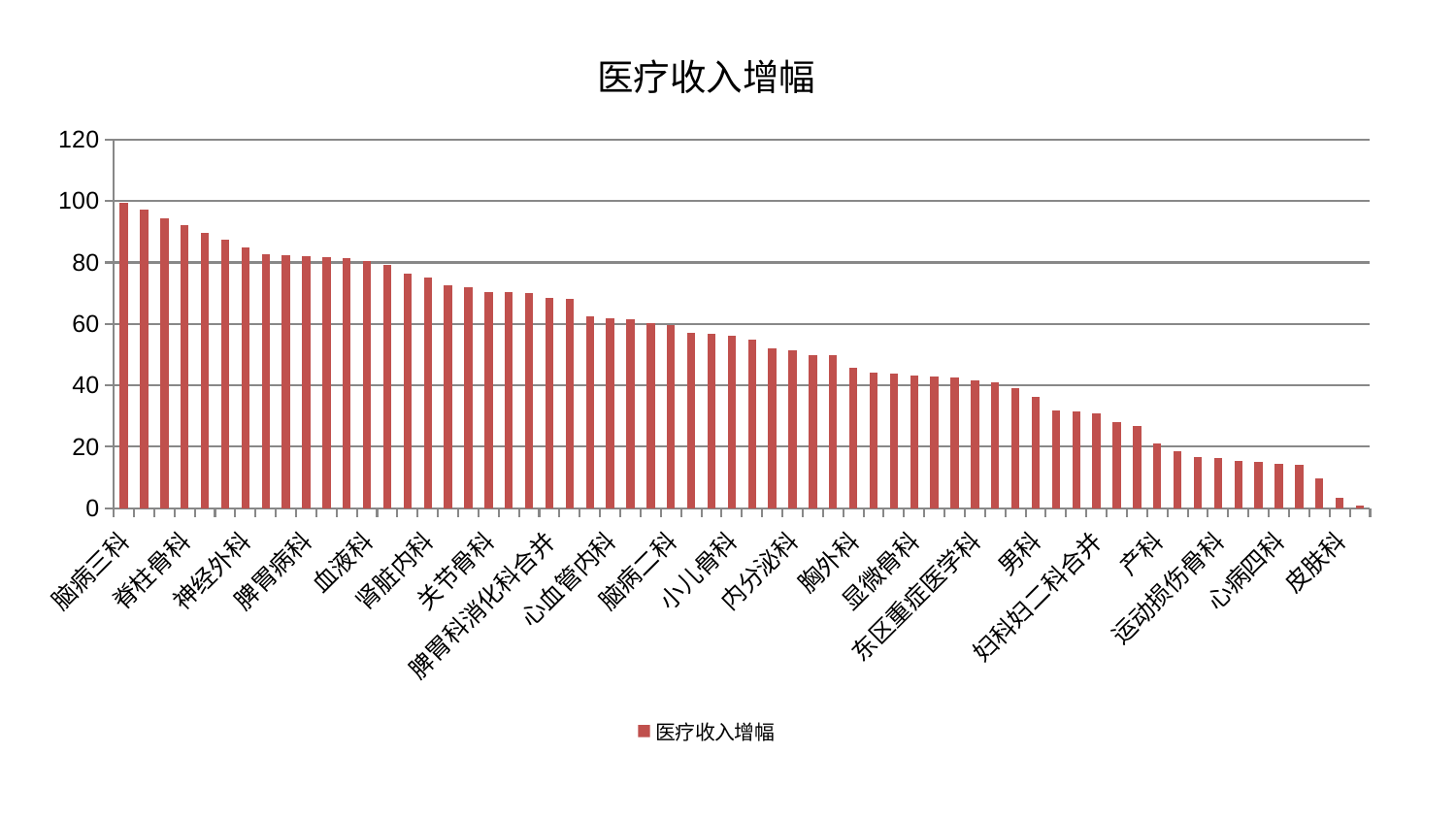

### Chart: 医疗收入增幅

| Category | 医疗收入增幅 |
|---|---|
| 脑病三科 | 99.46432278650983 |
| 肝病科 | 97.08733404469191 |
| 肿瘤内科 | 94.34223436471332 |
| 脊柱骨科 | 92.03466448831661 |
| 肝胆外科 | 89.66680901912318 |
| 普通外科 | 87.3387435786549 |
| 神经外科 | 84.84073694352574 |
| 中医经典科 | 82.67881346554546 |
| 肾病科 | 82.40298883392532 |
| 脾胃病科 | 82.01053913184447 |
| 周围血管科 | 81.87506703065299 |
| 微创骨科 | 81.56421319795899 |
| 血液科 | 80.51320160617999 |
| 治未病中心 | 79.3262043666932 |
| 神经内科 | 76.2907480577778 |
| 肾脏内科 | 75.15928624048325 |
| 儿科 | 72.48982481277957 |
| 脑病一科 | 71.88378817548265 |
| 关节骨科 | 70.30867318137712 |
| 小儿推拿科 | 70.26543442226492 |
| 中医外治中心 | 70.13599976191112 |
| 脾胃科消化科合并 | 68.46536380470192 |
| 美容皮肤科 | 68.18718163555091 |
| 心病二科 | 62.44454121622651 |
| 心血管内科 | 61.75939618644648 |
| 心病一科 | 61.449080740442064 |
| 风湿病科 | 60.267423108860996 |
| 脑病二科 | 59.598707525402595 |
| 重症医学科 | 57.17295398095163 |
| 康复科 | 56.85363778268015 |
| 小儿骨科 | 56.173885396625266 |
| 身心医学科 | 54.92500029475489 |
| 消化内科 | 51.95174755984904 |
| 内分泌科 | 51.35204874051684 |
| 眼科 | 49.79737230438397 |
| 妇科 | 49.74973678678434 |
| 胸外科 | 45.85468646872701 |
| 针灸科 | 44.072233909844385 |
| 呼吸内科 | 43.94464613123248 |
| 显微骨科 | 43.07904556603353 |
| 骨科 | 42.79700980100836 |
| 西区重症医学科 | 42.673705104173834 |
| 东区重症医学科 | 41.63891003661722 |
| 综合内科 | 41.134894517962664 |
| 推拿科 | 39.21500617140792 |
| 男科 | 36.143689606467966 |
| 泌尿外科 | 31.888779892908794 |
| 医院 | 31.430673714832857 |
| 妇科妇二科合并 | 31.010761274262677 |
| 口腔科 | 27.937992885454953 |
| 肛肠科 | 26.664282213398916 |
| 产科 | 20.951434702234195 |
| 耳鼻喉科 | 18.53366271114365 |
| 乳腺甲状腺外科 | 16.707287037164843 |
| 运动损伤骨科 | 16.37999852799341 |
| 妇二科 | 15.497095748276045 |
| 东区肾病科 | 14.949884373311818 |
| 心病四科 | 14.59801162181007 |
| 心病三科 | 14.138875579849675 |
| 创伤骨科 | 9.82282611229195 |
| 皮肤科 | 3.2770950442203572 |
| 老年医学科 | 0.7857460538633232 |
245